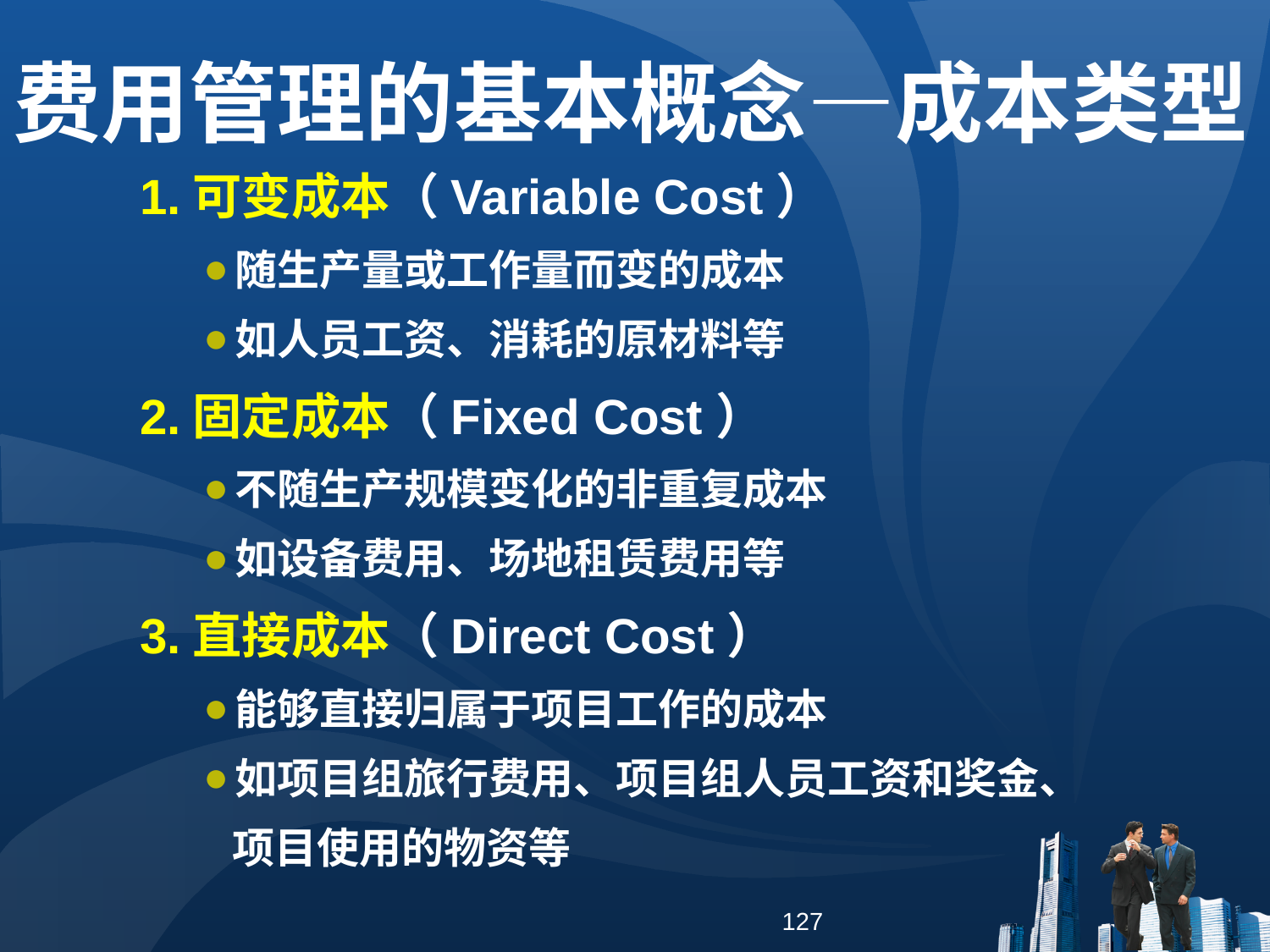

费用管理的基本概念—成本类型
1.可变成本（Variable Cost）
随生产量或工作量而变的成本
如人员工资、消耗的原材料等
2.固定成本（Fixed Cost）
不随生产规模变化的非重复成本
如设备费用、场地租赁费用等
3.直接成本（Direct Cost）
能够直接归属于项目工作的成本
如项目组旅行费用、项目组人员工资和奖金、
  项目使用的物资等
127